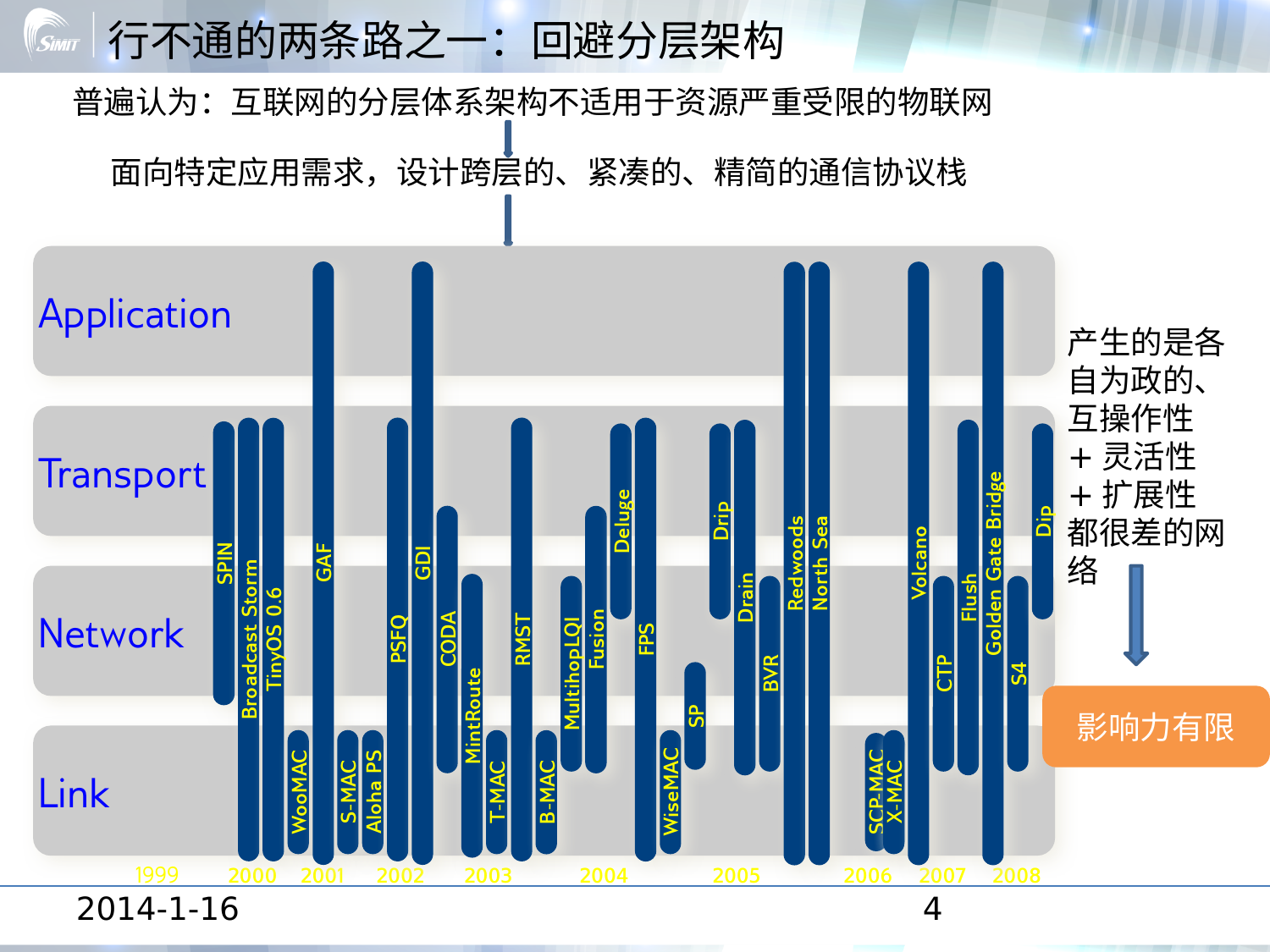

# 行不通的两条路之一：回避分层架构
普遍认为：互联网的分层体系架构不适用于资源严重受限的物联网

面向特定应用需求，设计跨层的、紧凑的、精简的通信协议栈

Application
Deluge
Drip
Dip
GAF
SPIN
GDI
Redwoods
North Sea
Volcano
Golden Gate Bridge
Drain
Flush
Broadcast Storm
TinyOS 0.6
PSFQ
RMST
CODA
FPS
Fusion
MultihopLQI
BVR
CTP
S4
MintRoute
SP
WooMAC
S-MAC
Aloha PS
T-MAC
B-MAC
WiseMAC
SCP-MAC
X-MAC
PEDAMACS
2000
2001
2002
2003
2004
2005
2006
2007
2008
产生的是各自为政的、互操作性+灵活性+扩展性都很差的网络
Transport
Network

影响力有限
Link
1999
2014-1-16
4